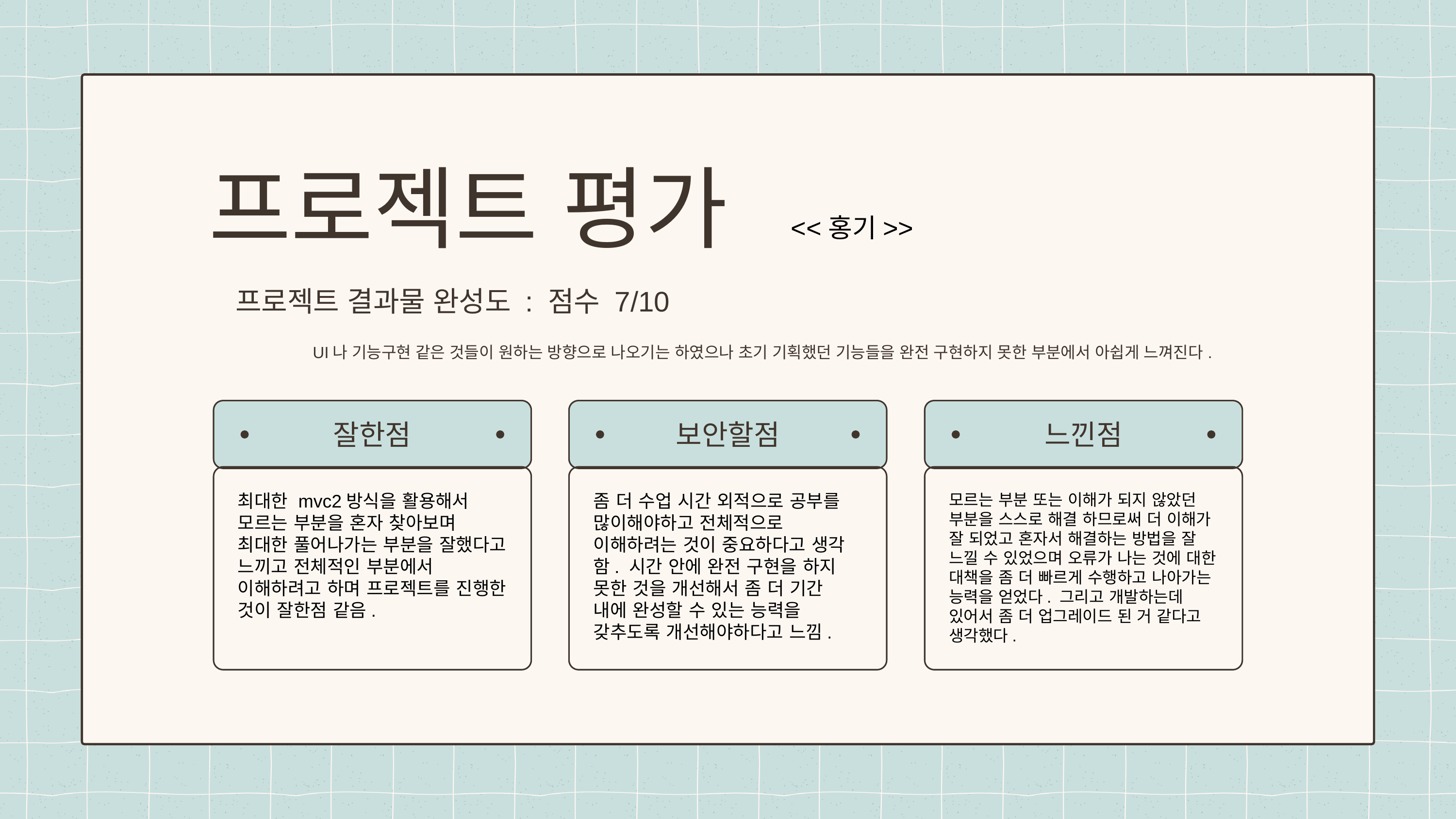

프로젝트 평가
<<홍기>>
프로젝트 결과물 완성도 : 점수 7/10
	 UI나 기능구현 같은 것들이 원하는 방향으로 나오기는 하였으나 초기 기획했던 기능들을 완전 구현하지 못한 부분에서 아쉽게 느껴진다.

잘한점
보안할점
느낀점

최대한 mvc2방식을 활용해서 모르는 부분을 혼자 찾아보며 최대한 풀어나가는 부분을 잘했다고 느끼고 전체적인 부분에서 이해하려고 하며 프로젝트를 진행한 것이 잘한점 같음.

좀 더 수업 시간 외적으로 공부를 많이해야하고 전체적으로 이해하려는 것이 중요하다고 생각함. 시간 안에 완전 구현을 하지 못한 것을 개선해서 좀 더 기간 내에 완성할 수 있는 능력을 갖추도록 개선해야하다고 느낌.
모르는 부분 또는 이해가 되지 않았던 부분을 스스로 해결 하므로써 더 이해가 잘 되었고 혼자서 해결하는 방법을 잘 느낄 수 있었으며 오류가 나는 것에 대한 대책을 좀 더 빠르게 수행하고 나아가는 능력을 얻었다. 그리고 개발하는데 있어서 좀 더 업그레이드 된 거 같다고 생각했다.